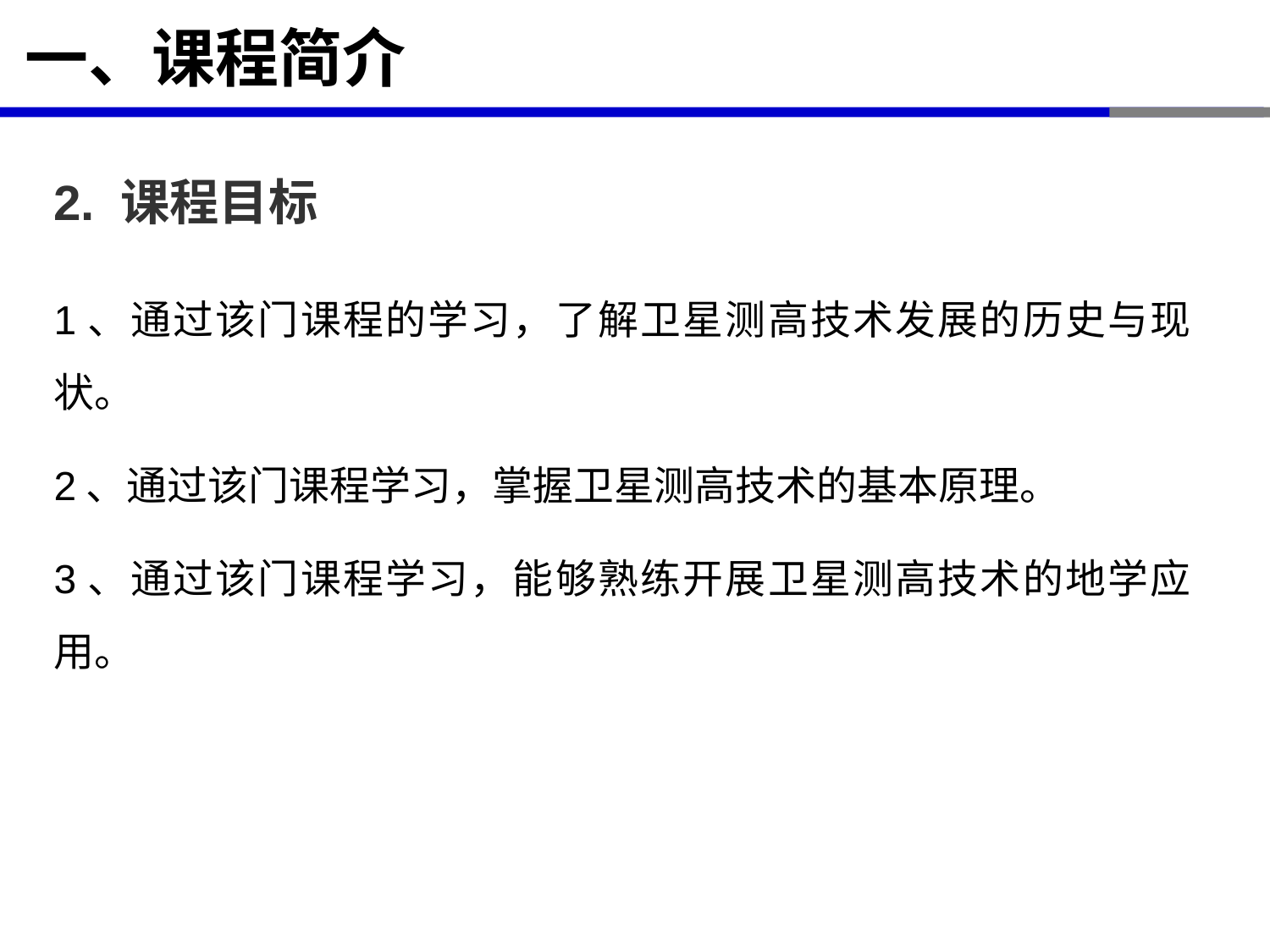

# 一、课程简介
2. 课程目标
1、通过该门课程的学习，了解卫星测高技术发展的历史与现状。
2、通过该门课程学习，掌握卫星测高技术的基本原理。
3、通过该门课程学习，能够熟练开展卫星测高技术的地学应用。